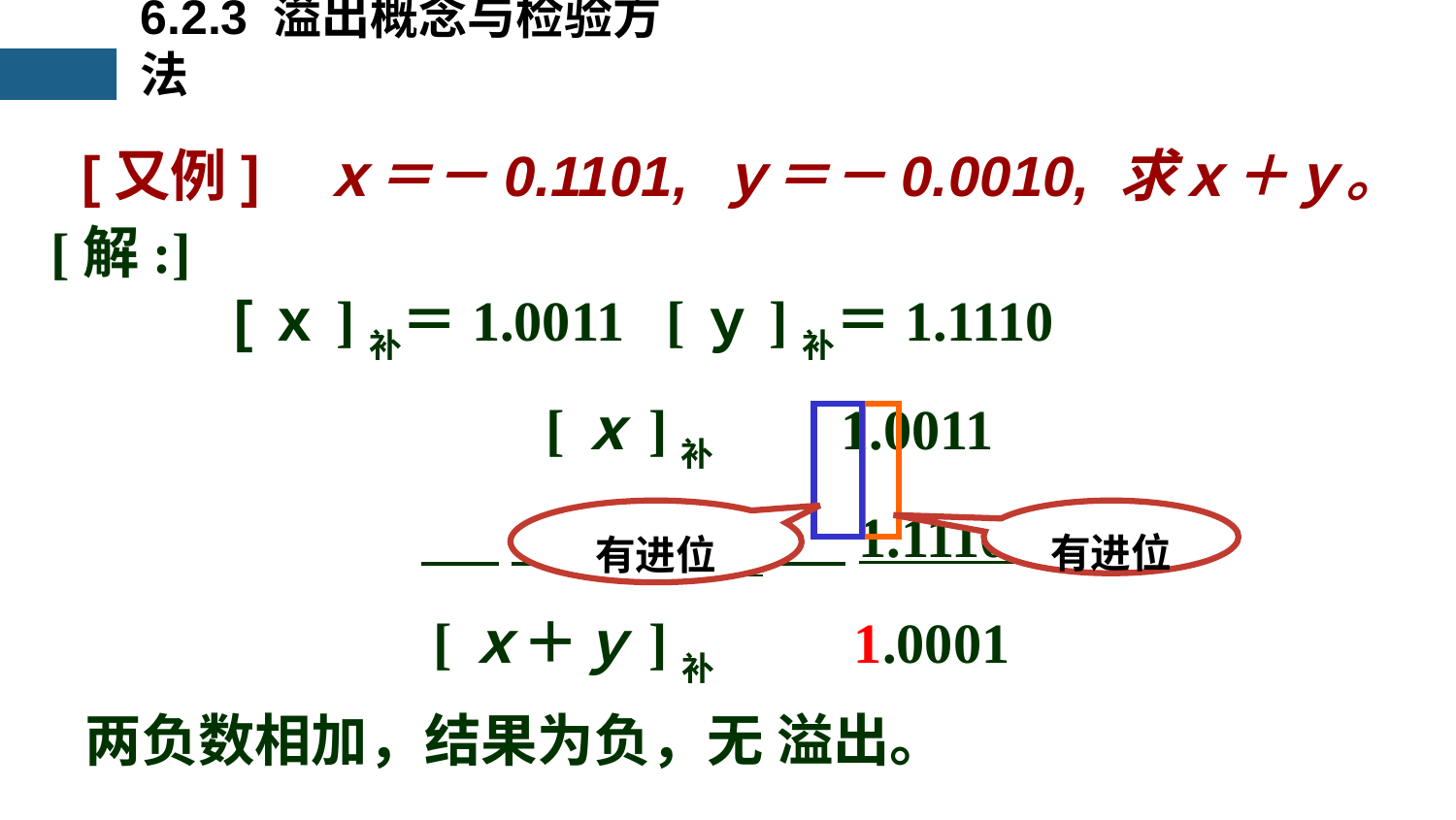

6.2.3 溢出概念与检验方法
[又例]   ｘ＝－0.1101, ｙ＝－0.0010, 求ｘ＋ｙ。
[解:]
　　　[ｘ]补＝1.0011   [ｙ]补＝1.1110
　  [ｘ]补　　1.0011
      ＋ [ｙ]补　  1.1110
[ｘ＋ｙ]补　　 1.0001

有进位
有进位

两负数相加，结果为负，无 溢出。